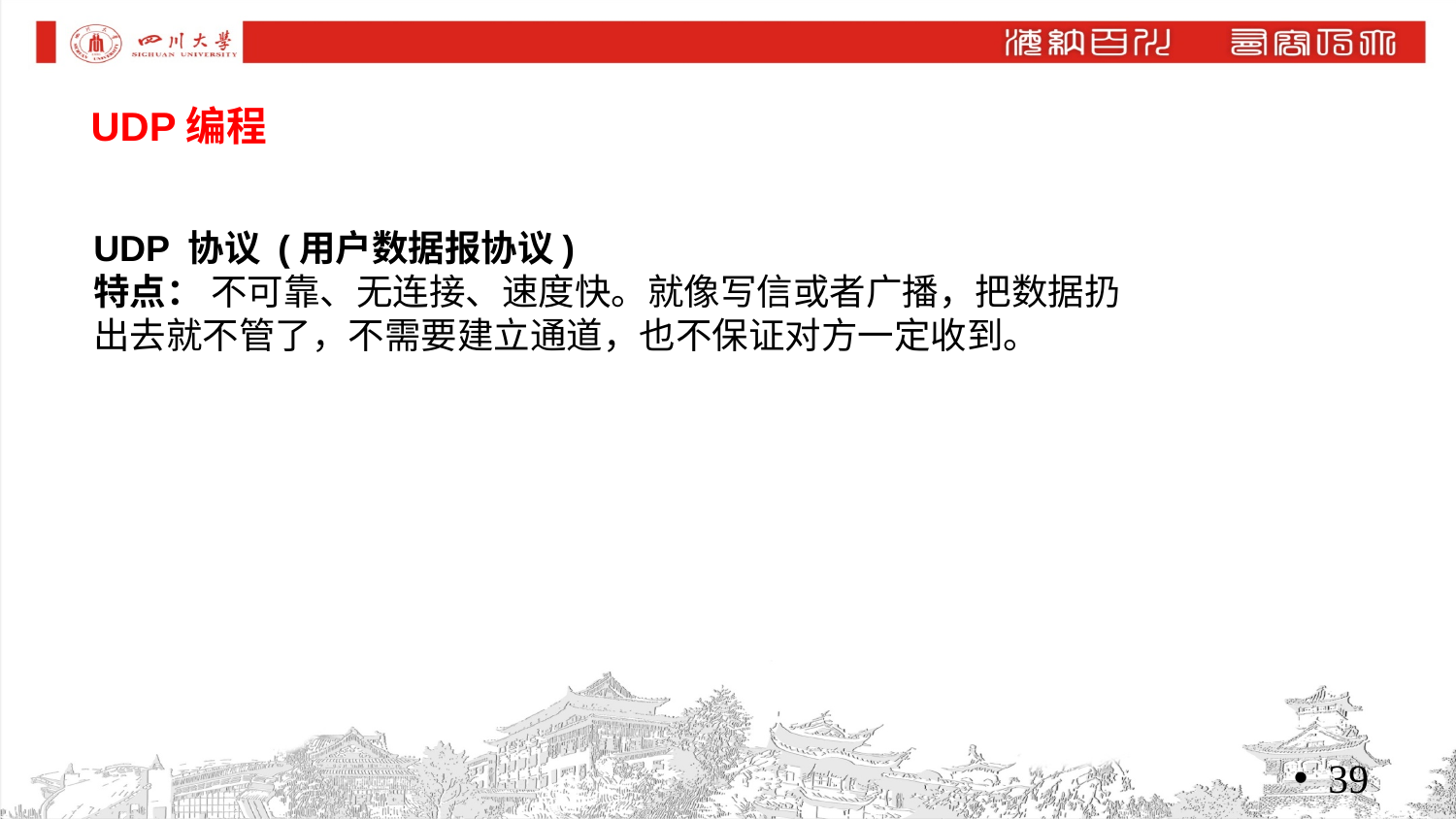

UDP编程
UDP 协议 (用户数据报协议)
特点： 不可靠、无连接、速度快。就像写信或者广播，把数据扔出去就不管了，不需要建立通道，也不保证对方一定收到。

39